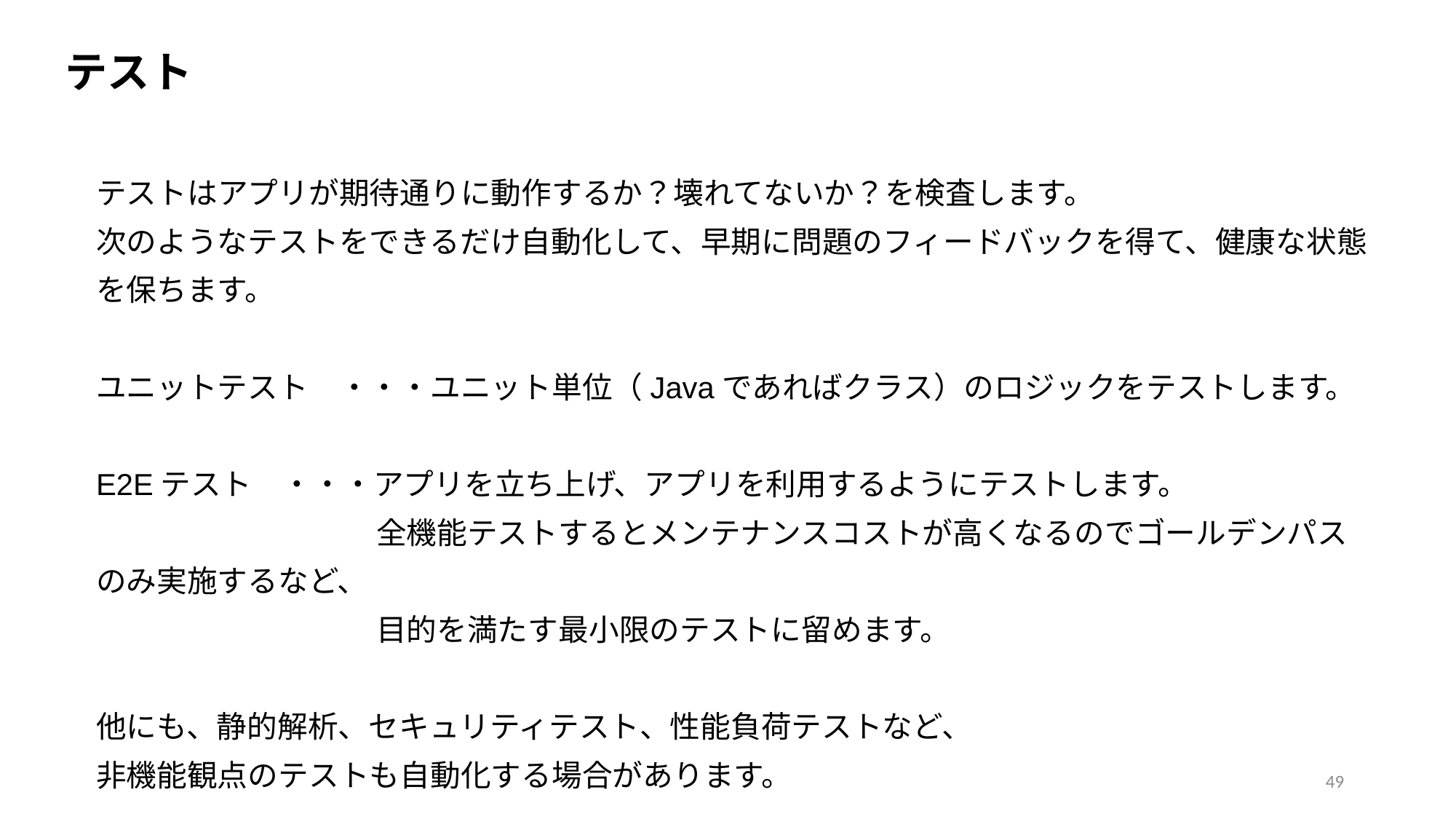

テスト
テストはアプリが期待通りに動作するか？壊れてないか？を検査します。
次のようなテストをできるだけ自動化して、早期に問題のフィードバックを得て、健康な状態を保ちます。

ユニットテスト　・・・ユニット単位（Javaであればクラス）のロジックをテストします。

E2Eテスト　・・・アプリを立ち上げ、アプリを利用するようにテストします。
　　　　　　　　　 全機能テストするとメンテナンスコストが高くなるのでゴールデンパスのみ実施するなど、
　　　　　　　　　 目的を満たす最小限のテストに留めます。

他にも、静的解析、セキュリティテスト、性能負荷テストなど、
非機能観点のテストも自動化する場合があります。
49